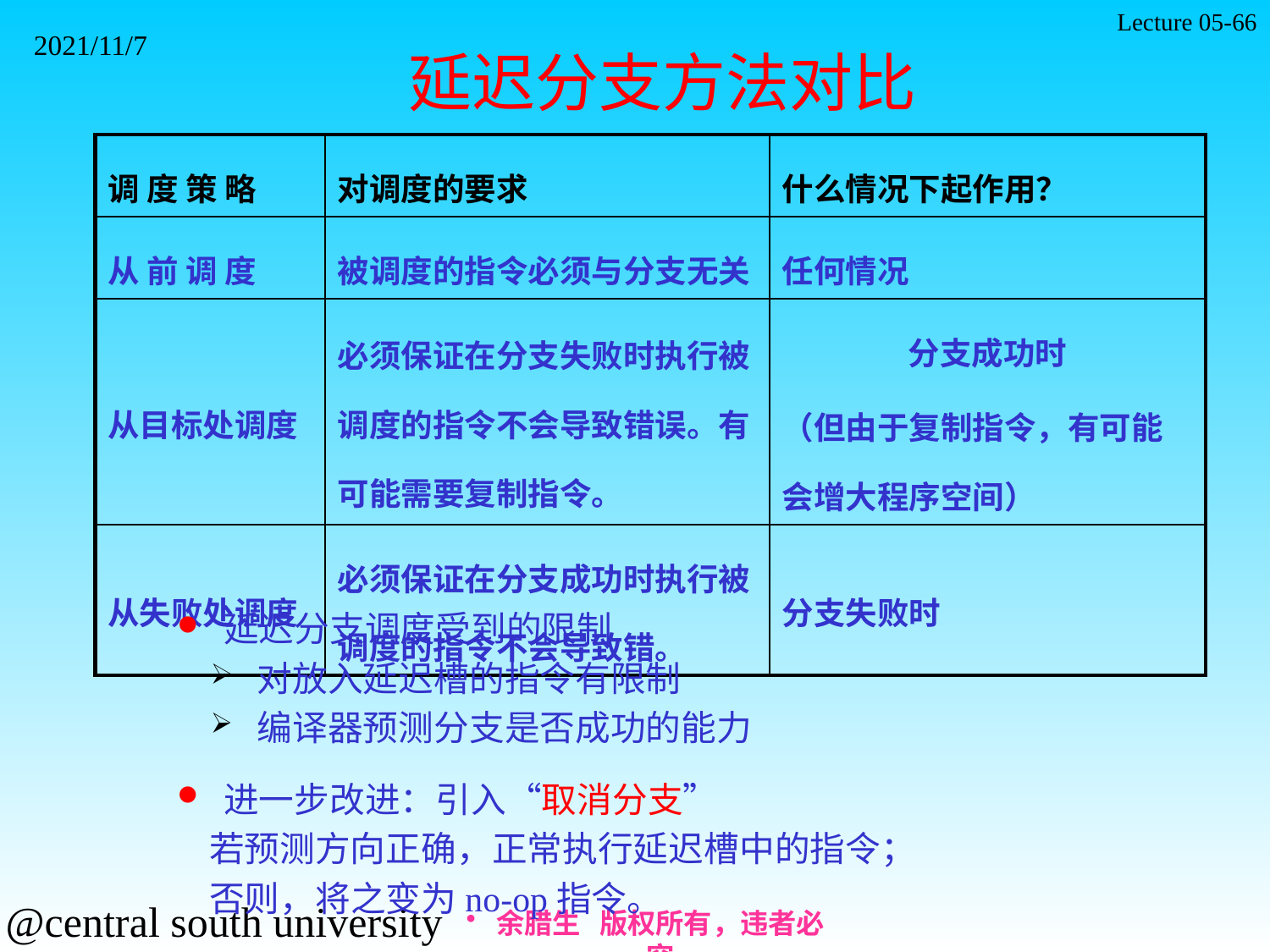

Lecture 05-66
2021/11/7
延迟分支方法对比
| 调 度 策 略 | 对调度的要求 | 什么情况下起作用？ |
| --- | --- | --- |
| 从 前 调 度 | 被调度的指令必须与分支无关 | 任何情况 |
| 从目标处调度 | 必须保证在分支失败时执行被调度的指令不会导致错误。有可能需要复制指令。 | 分支成功时 （但由于复制指令，有可能会增大程序空间） |
| 从失败处调度 | 必须保证在分支成功时执行被调度的指令不会导致错。 | 分支失败时 |

#
 延迟分支调度受到的限制
 对放入延迟槽的指令有限制
 编译器预测分支是否成功的能力

 进一步改进：引入“取消分支”
   若预测方向正确，正常执行延迟槽中的指令；
   否则，将之变为no-op指令。
余腊生   版权所有，违者必究